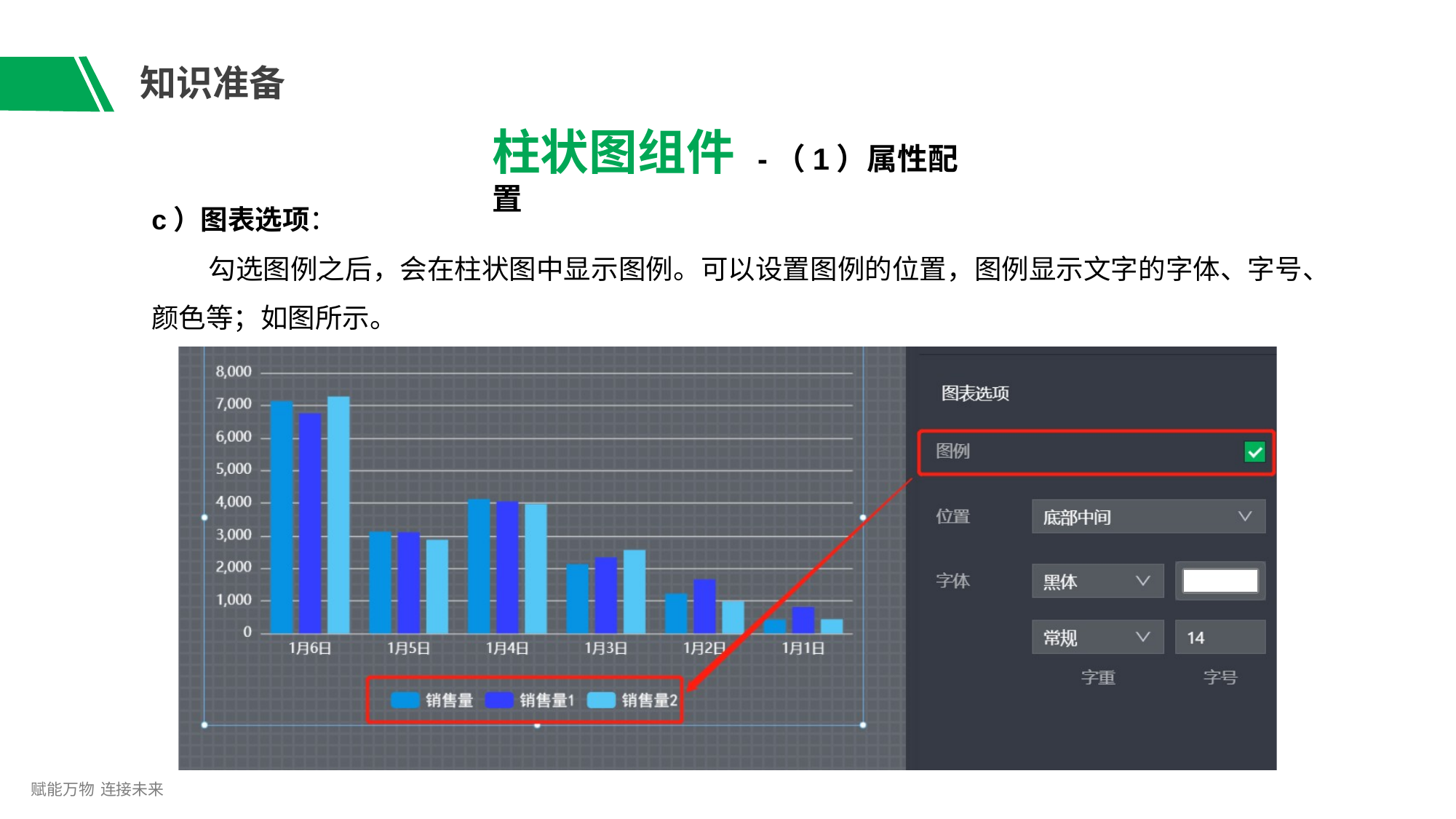

# 知识准备
柱状图组件 -（1）属性配置
c）图表选项：
勾选图例之后，会在柱状图中显示图例。可以设置图例的位置，图例显示文字的字体、字号、
颜色等；如图所示。

赋能万物 连接未来